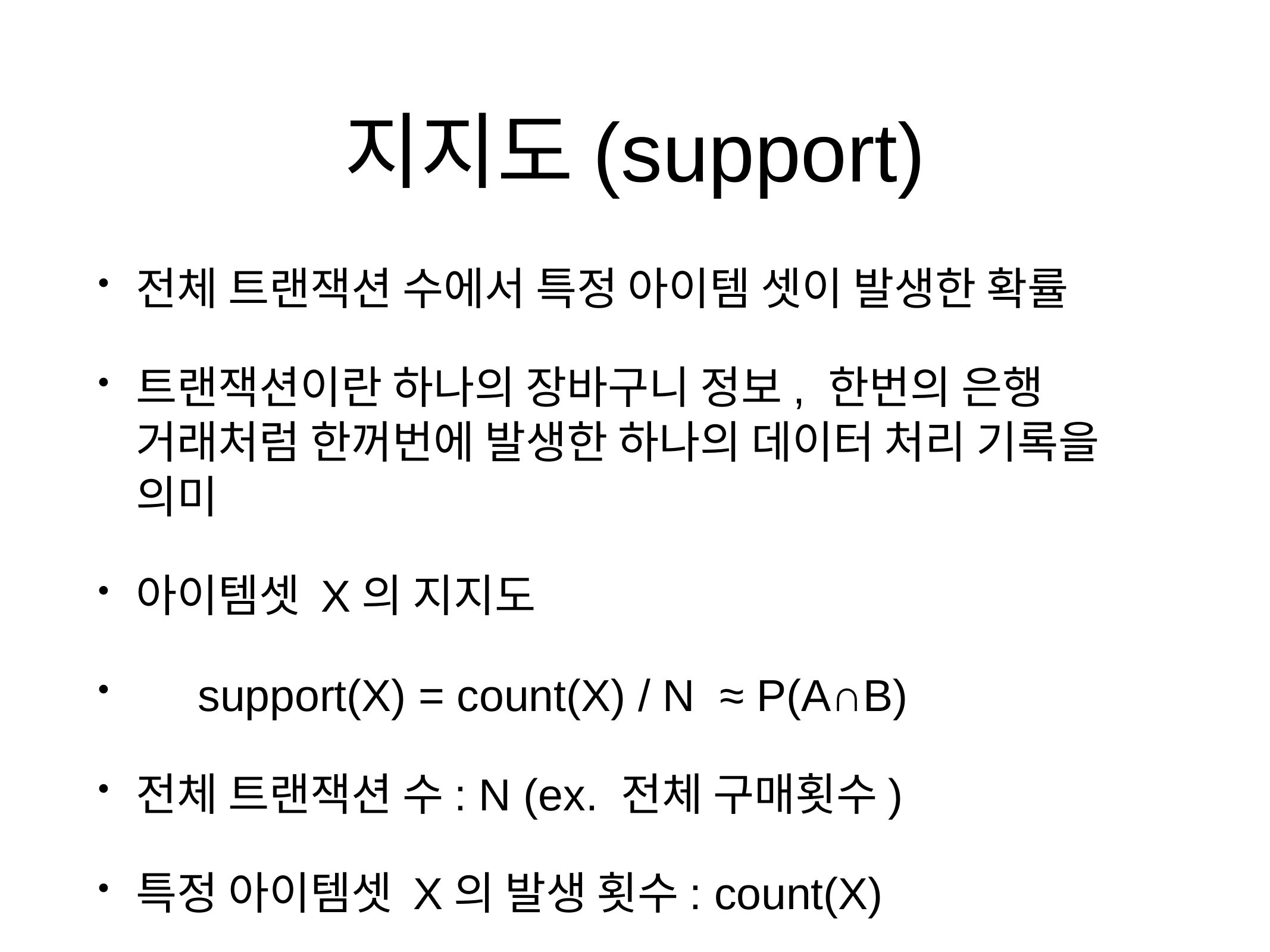

# 지지도(support)
전체 트랜잭션 수에서 특정 아이템 셋이 발생한 확률
트랜잭션이란 하나의 장바구니 정보, 한번의 은행 거래처럼 한꺼번에 발생한 하나의 데이터 처리 기록을 의미
아이템셋 X의 지지도
     support(X) = count(X) / N  ≈ P(A∩B)
전체 트랜잭션 수: N (ex. 전체 구매횟수)
특정 아이템셋 X의 발생 횟수: count(X)
164